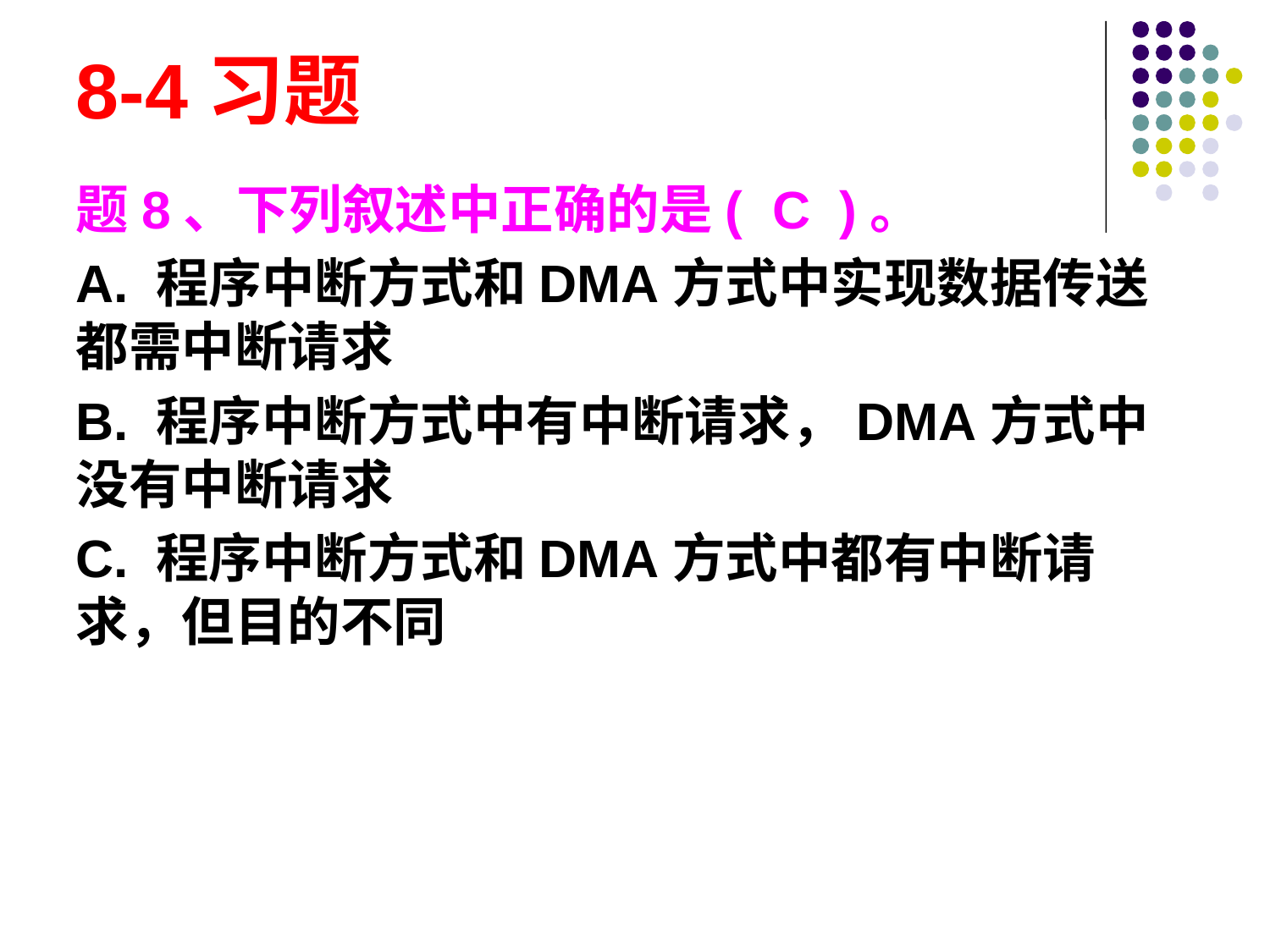

# 8-4习题
题8、下列叙述中正确的是(  C  )。
A. 程序中断方式和DMA方式中实现数据传送都需中断请求
B. 程序中断方式中有中断请求，DMA方式中没有中断请求
C. 程序中断方式和DMA方式中都有中断请求，但目的不同